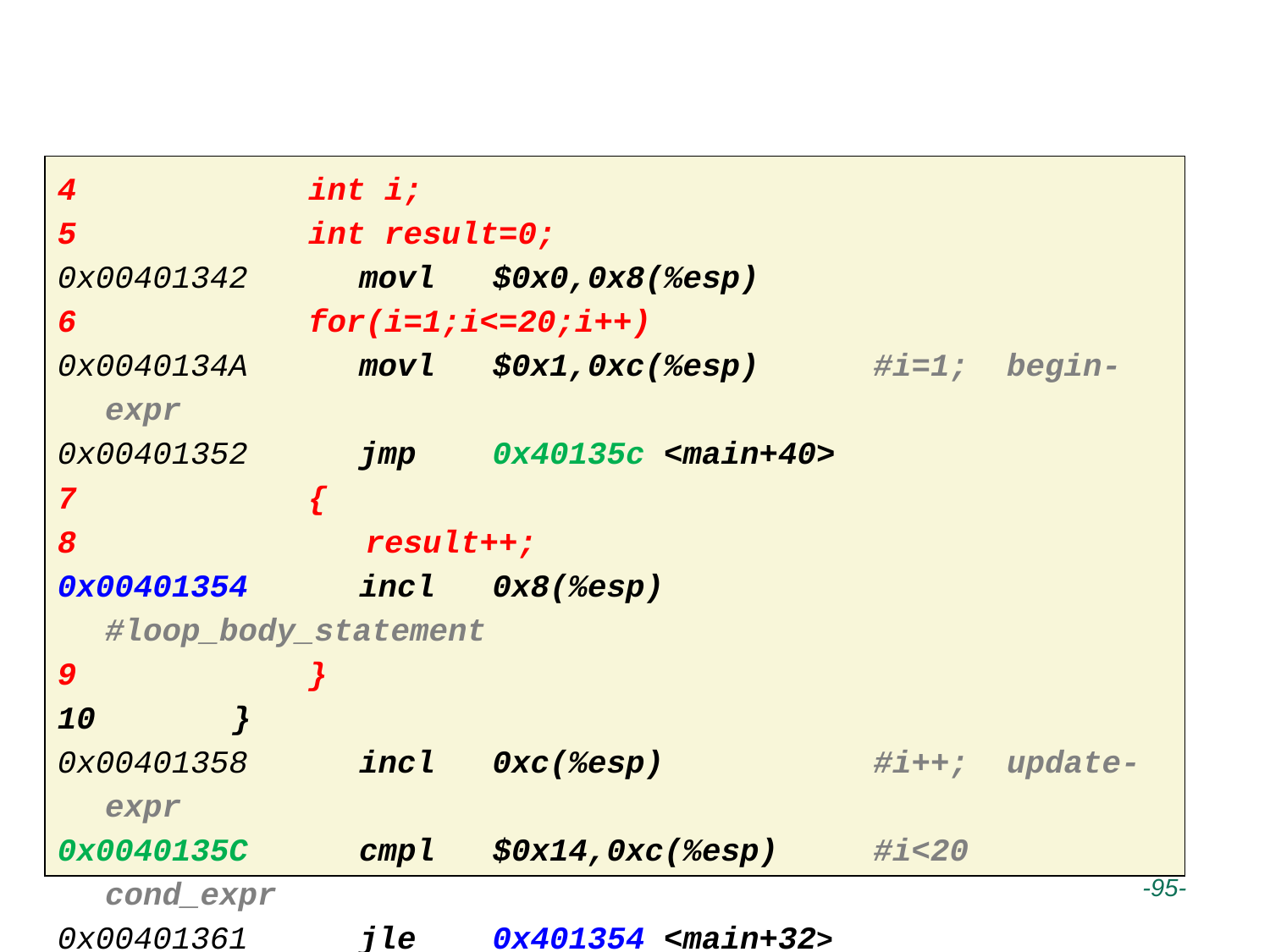

# For循环语句举例
4  	    int i;
5  	    int result=0;
0x00401342	movl   $0x0,0x8(%esp)
6  	    for(i=1;i<=20;i++)
0x0040134A	movl   $0x1,0xc(%esp)      #i=1;  begin-expr
0x00401352	jmp    0x40135c <main+40>
7  	    {
8  	       result++;
0x00401354	incl   0x8(%esp)         #loop_body_statement
9  	    }
10 	}
0x00401358	incl   0xc(%esp)           #i++;  update-expr
0x0040135C	cmpl   $0x14,0xc(%esp)     #i<20  cond_expr
0x00401361	jle    0x401354 <main+32>
0x00401363	leave
0x00401364	ret
 -95-